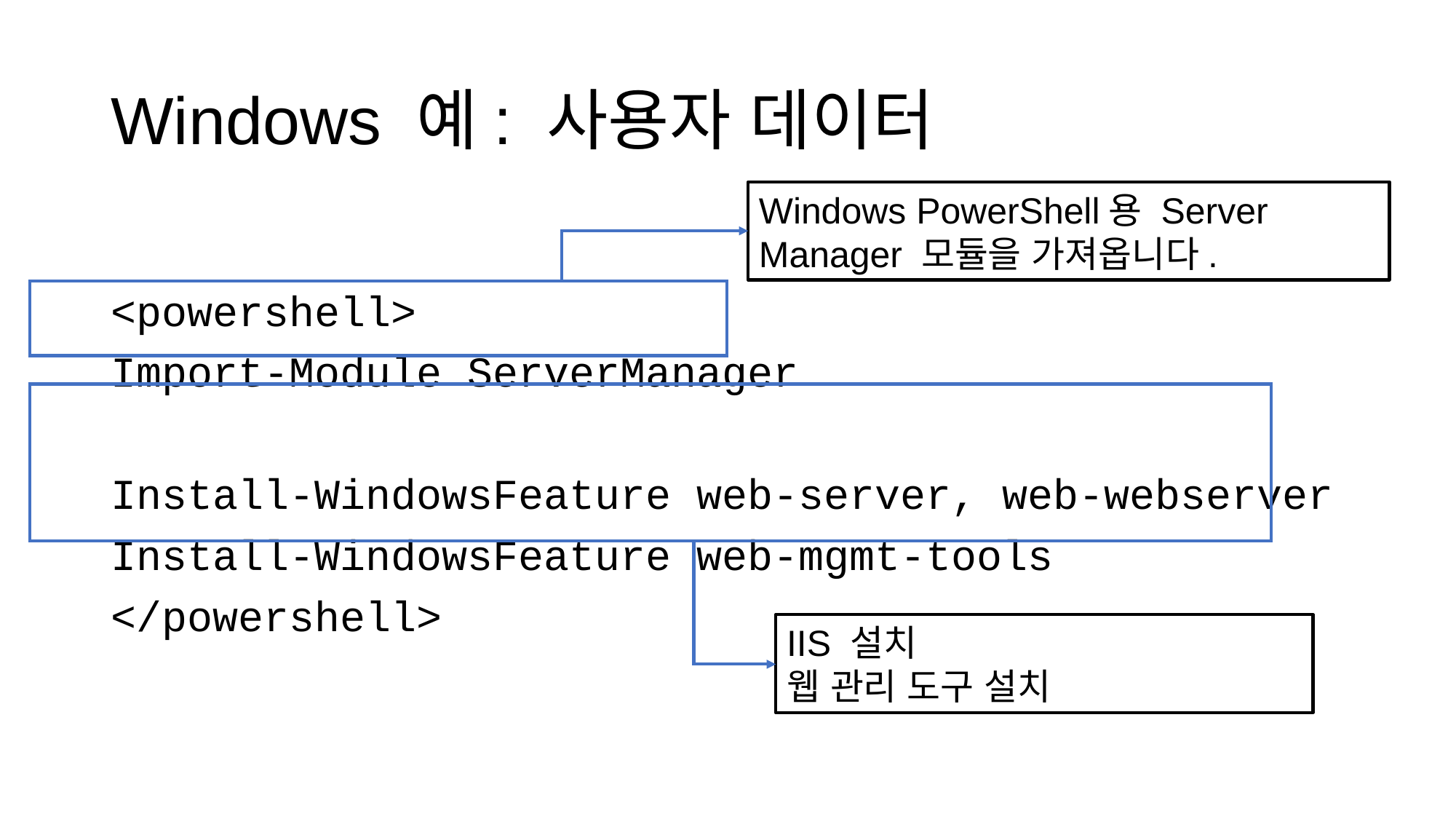

# Windows 예: 사용자 데이터
Windows PowerShell용 Server Manager 모듈을 가져옵니다.

<powershell>
Import-Module ServerManager

Install-WindowsFeature web-server, web-webserver
Install-WindowsFeature web-mgmt-tools
</powershell>

IIS 설치
웹 관리 도구 설치